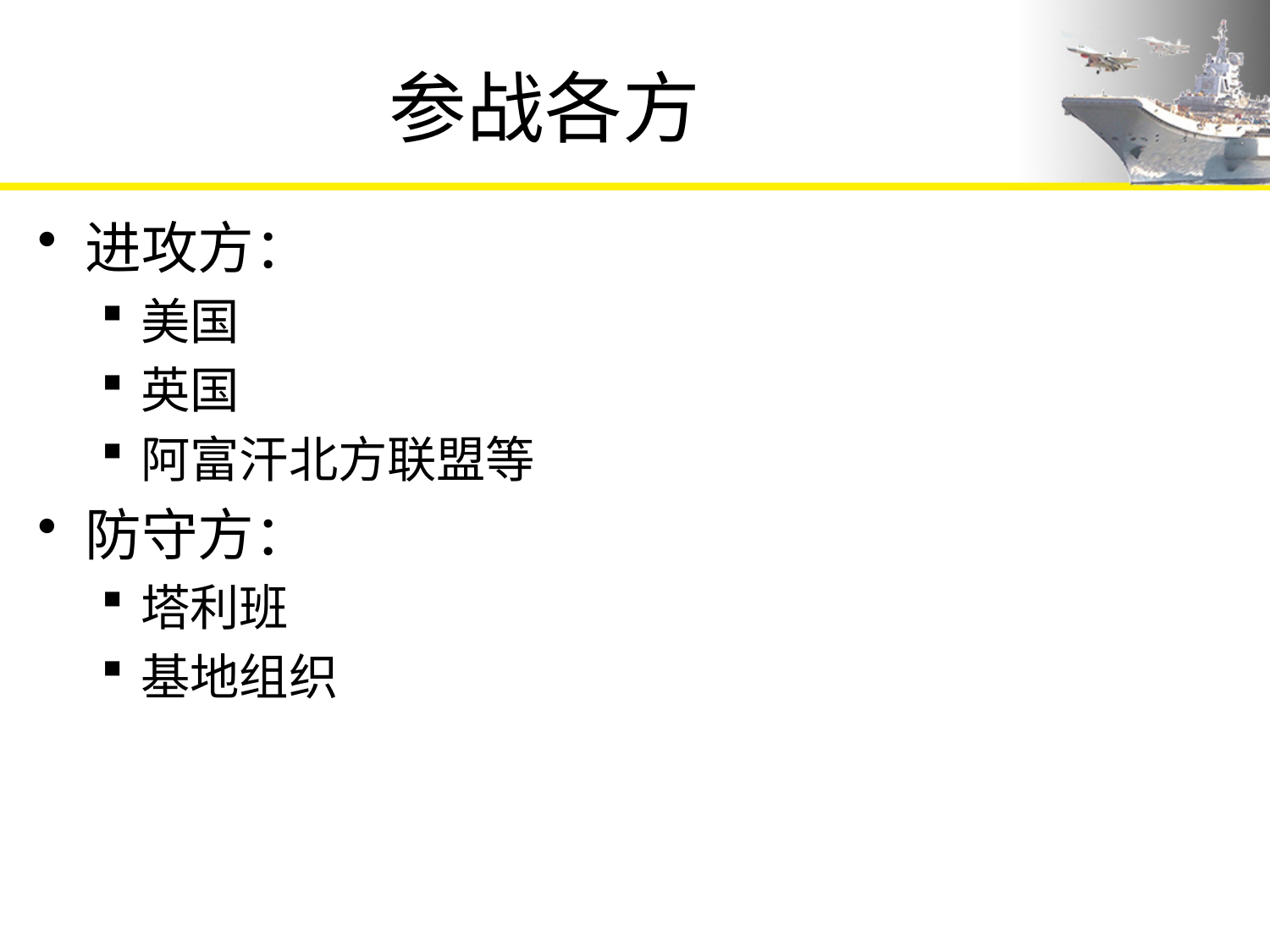

# 参战各方
进攻方：
美国
英国
阿富汗北方联盟等
防守方：
塔利班
基地组织